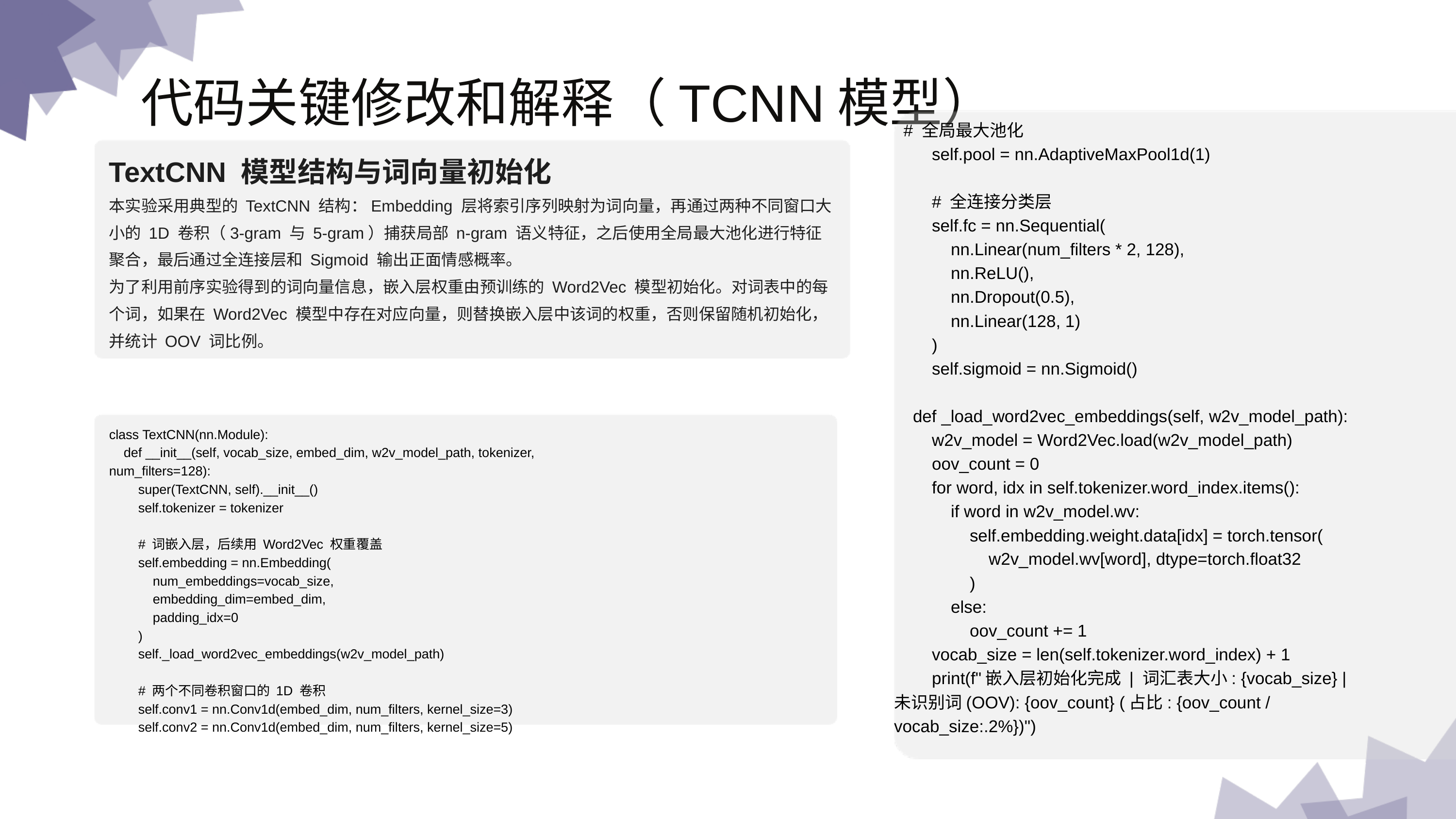

代码关键修改和解释（TCNN模型）

  # 全局最大池化
        self.pool = nn.AdaptiveMaxPool1d(1)

        # 全连接分类层
        self.fc = nn.Sequential(
            nn.Linear(num_filters * 2, 128),
            nn.ReLU(),
            nn.Dropout(0.5),
            nn.Linear(128, 1)
        )
        self.sigmoid = nn.Sigmoid()

    def _load_word2vec_embeddings(self, w2v_model_path):
        w2v_model = Word2Vec.load(w2v_model_path)
        oov_count = 0
        for word, idx in self.tokenizer.word_index.items():
            if word in w2v_model.wv:
                self.embedding.weight.data[idx] = torch.tensor(
                    w2v_model.wv[word], dtype=torch.float32
                )
            else:
                oov_count += 1
        vocab_size = len(self.tokenizer.word_index) + 1
        print(f"嵌入层初始化完成 | 词汇表大小: {vocab_size} | 未识别词(OOV): {oov_count} (占比: {oov_count / vocab_size:.2%})")

TextCNN 模型结构与词向量初始化
本实验采用典型的 TextCNN 结构：Embedding 层将索引序列映射为词向量，再通过两种不同窗口大小的 1D 卷积（3-gram 与 5-gram）捕获局部 n-gram 语义特征，之后使用全局最大池化进行特征聚合，最后通过全连接层和 Sigmoid 输出正面情感概率。
为了利用前序实验得到的词向量信息，嵌入层权重由预训练的 Word2Vec 模型初始化。对词表中的每个词，如果在 Word2Vec 模型中存在对应向量，则替换嵌入层中该词的权重，否则保留随机初始化，并统计 OOV 词比例。

class TextCNN(nn.Module):
    def __init__(self, vocab_size, embed_dim, w2v_model_path, tokenizer, num_filters=128):
        super(TextCNN, self).__init__()
        self.tokenizer = tokenizer

        # 词嵌入层，后续用 Word2Vec 权重覆盖
        self.embedding = nn.Embedding(
            num_embeddings=vocab_size,
            embedding_dim=embed_dim,
            padding_idx=0
        )
        self._load_word2vec_embeddings(w2v_model_path)

        # 两个不同卷积窗口的 1D 卷积
        self.conv1 = nn.Conv1d(embed_dim, num_filters, kernel_size=3)
        self.conv2 = nn.Conv1d(embed_dim, num_filters, kernel_size=5)

演示文稿是一种实用的工具，可以是演示，演讲，报告等。大部分时间，它们都是在为观众服务。